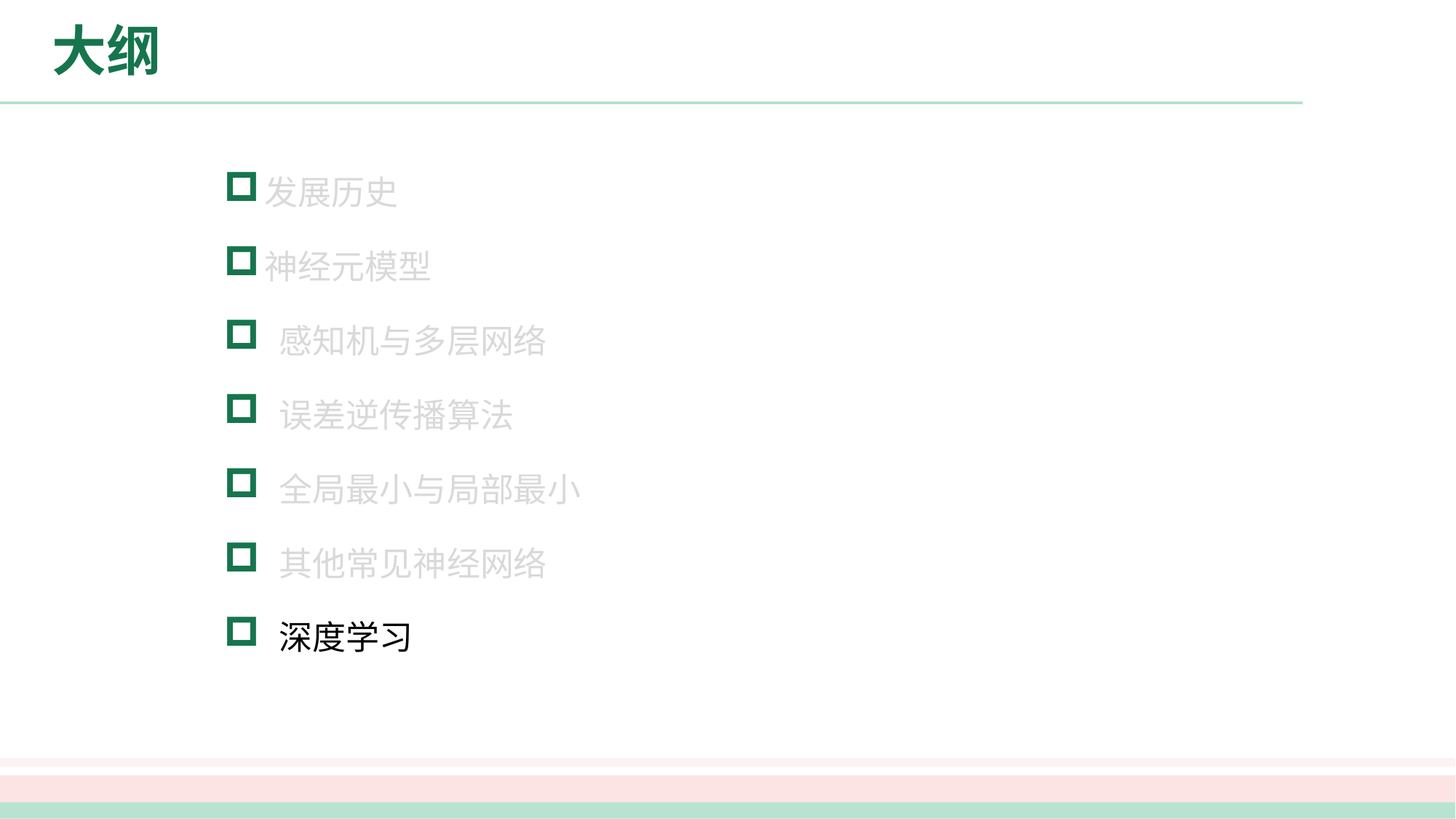

# 大纲
发展历史
神经元模型
 感知机与多层网络
 误差逆传播算法
 全局最小与局部最小
 其他常见神经网络
 深度学习